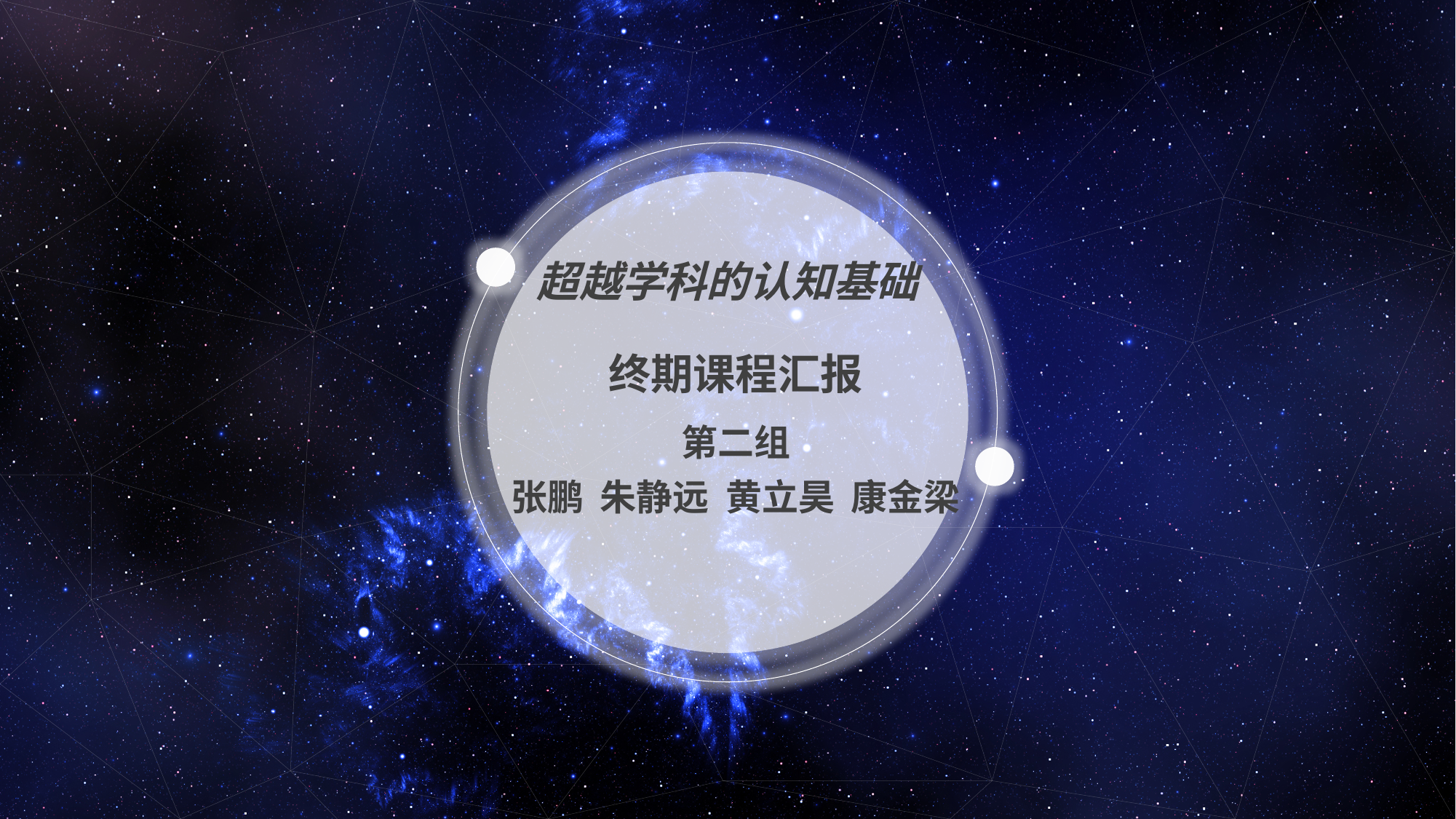

超越学科的认知基础
终期课程汇报

第二组
张鹏  朱静远  黄立昊  康金梁